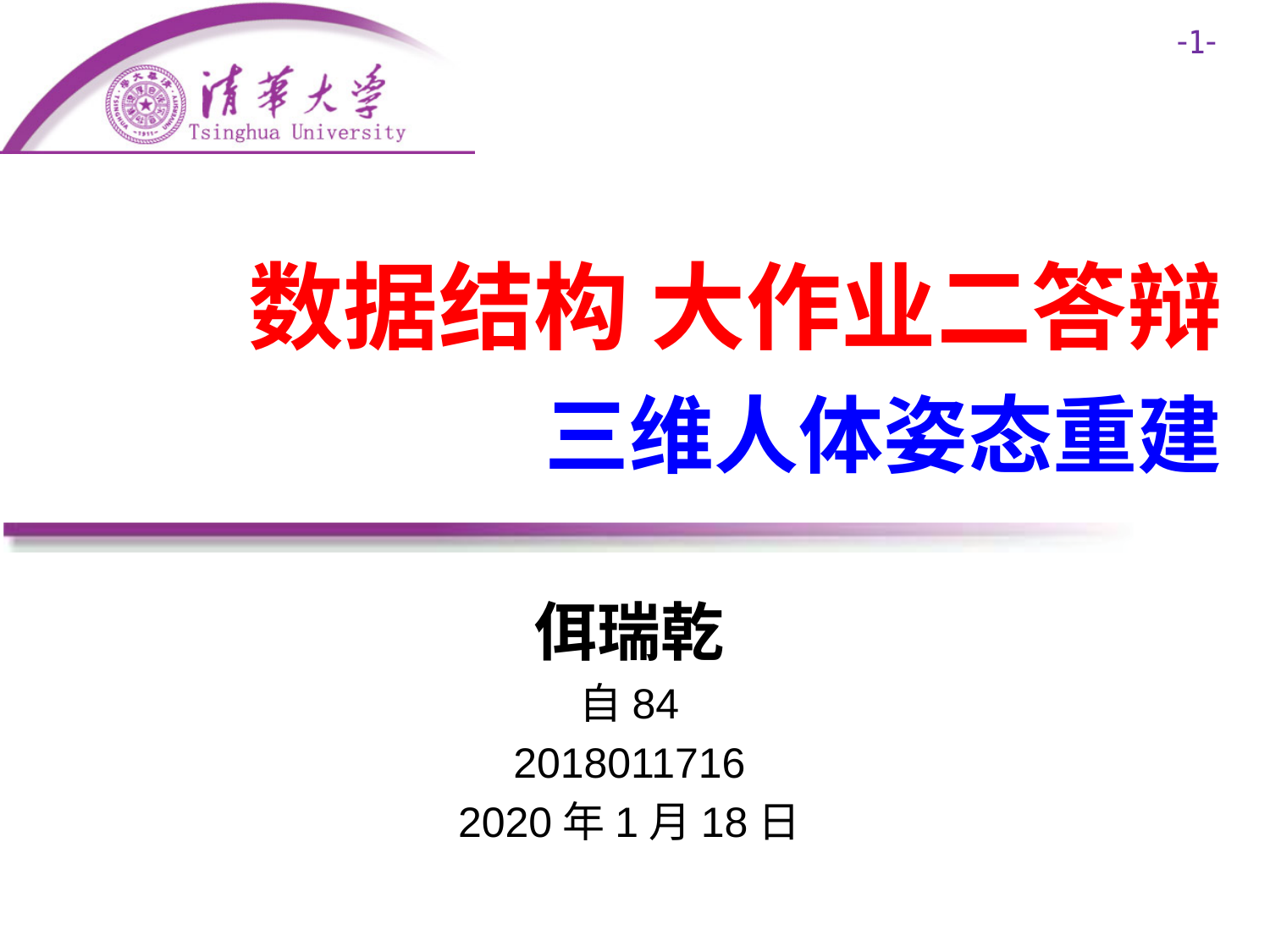

数据结构 大作业二答辩
                   三维人体姿态重建
佴瑞乾
自84
2018011716
2020年1月18日